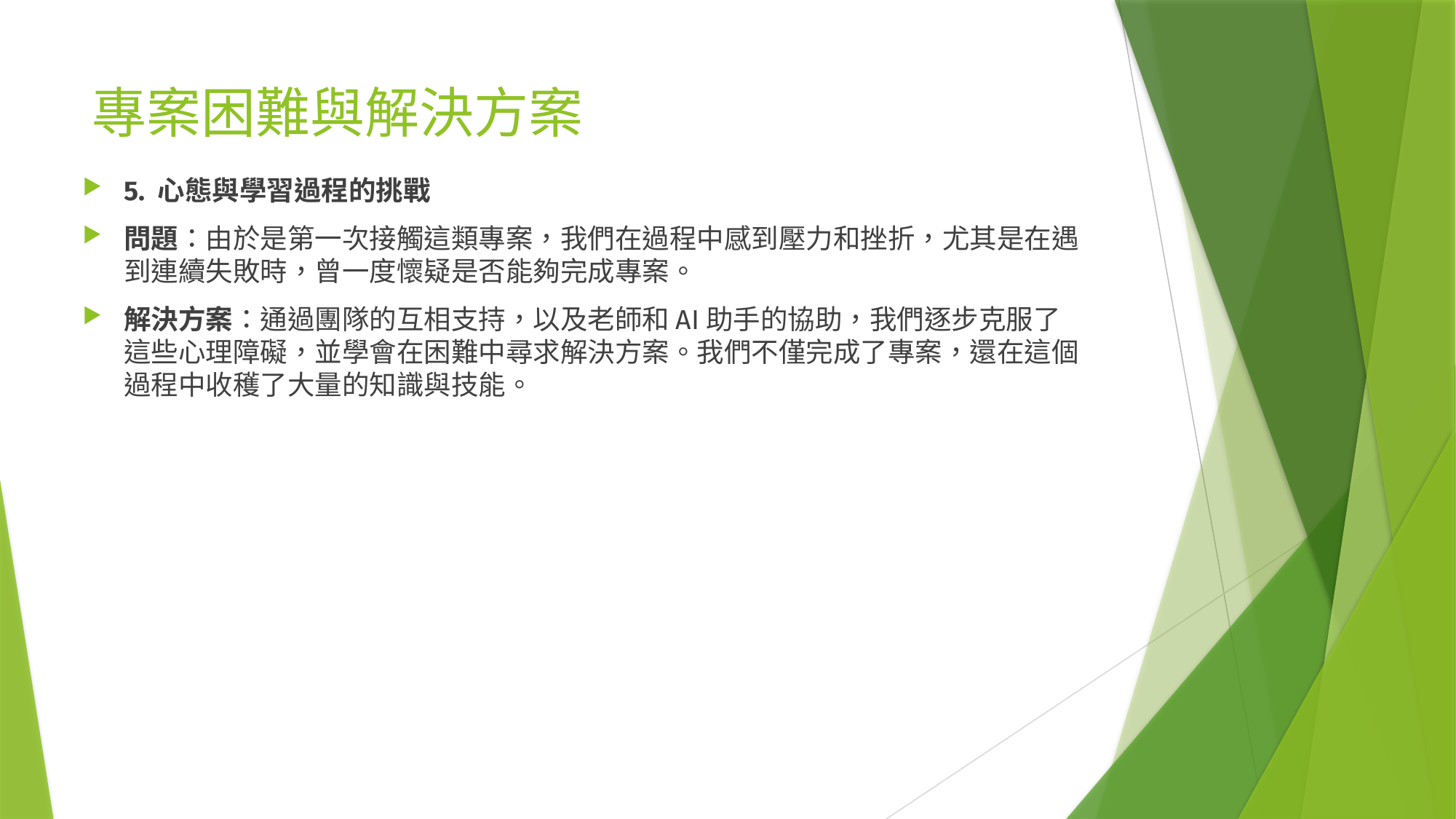

# 專案困難與解決方案
5. 心態與學習過程的挑戰
問題：由於是第一次接觸這類專案，我們在過程中感到壓力和挫折，尤其是在遇到連續失敗時，曾一度懷疑是否能夠完成專案。
解決方案：通過團隊的互相支持，以及老師和AI助手的協助，我們逐步克服了這些心理障礙，並學會在困難中尋求解決方案。我們不僅完成了專案，還在這個過程中收穫了大量的知識與技能。